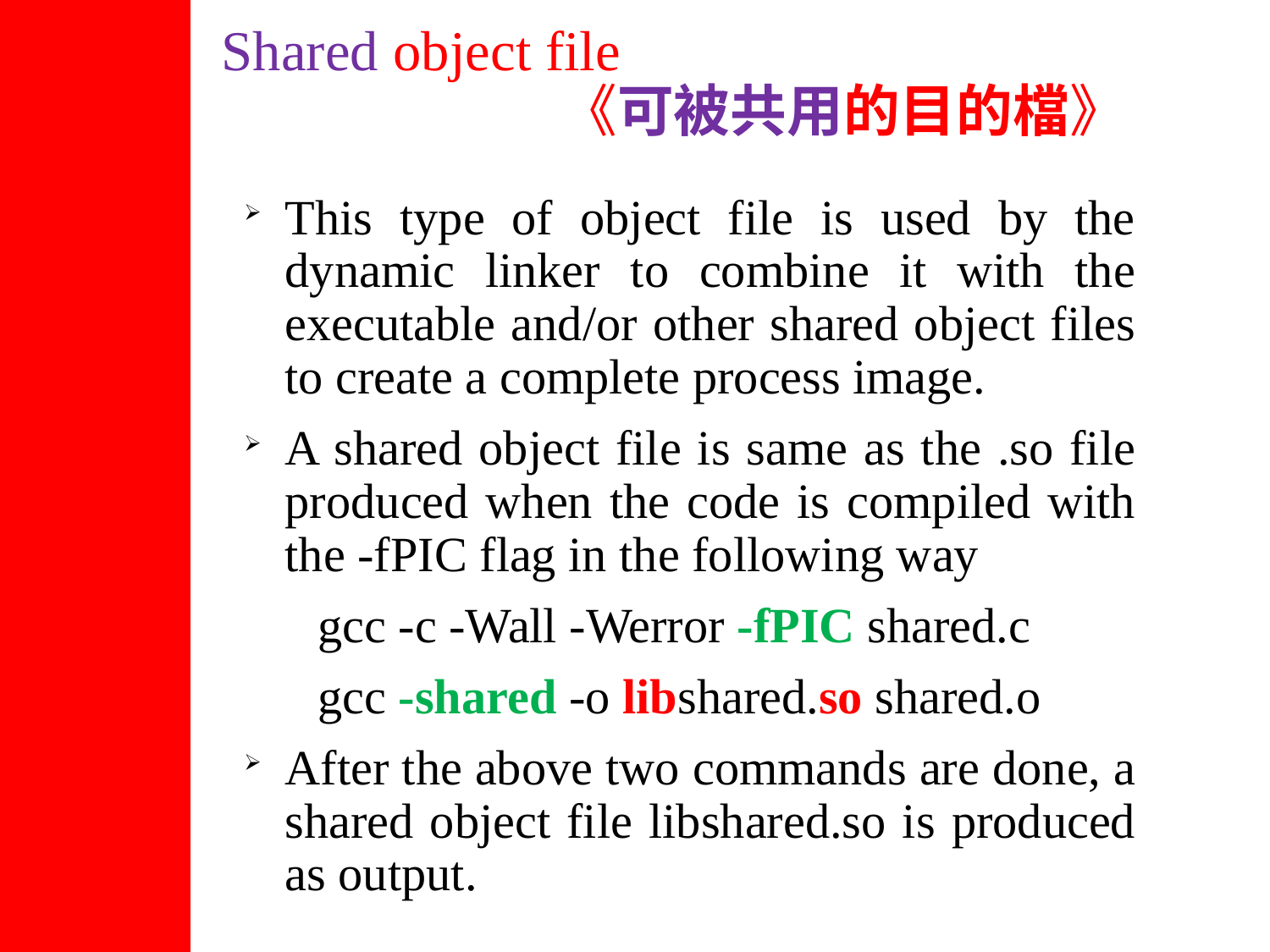

# Shared object file 　　　　　　《可被共用的目的檔》
This type of object file is used by the dynamic linker to combine it with the executable and/or other shared object files to create a complete process image.
A shared object file is same as the .so file produced when the code is compiled with the -fPIC flag in the following way
      gcc -c -Wall -Werror -fPIC shared.c
      gcc -shared -o libshared.so shared.o
After the above two commands are done, a shared object file libshared.so is produced as output.